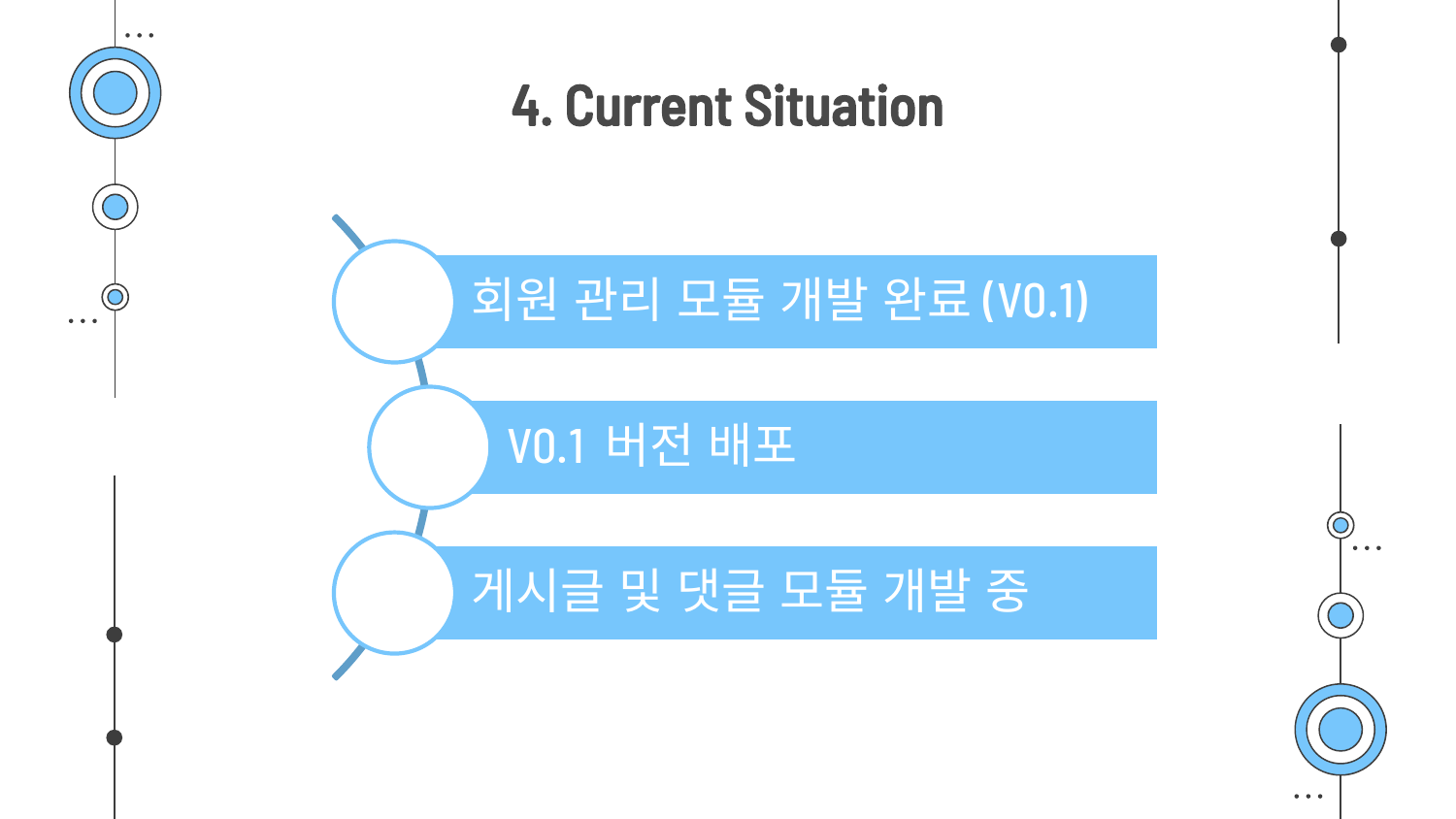

# 4. Current Situation
회원 관리 모듈 개발 완료(V0.1)
V0.1 버전 배포
게시글 및 댓글 모듈 개발 중